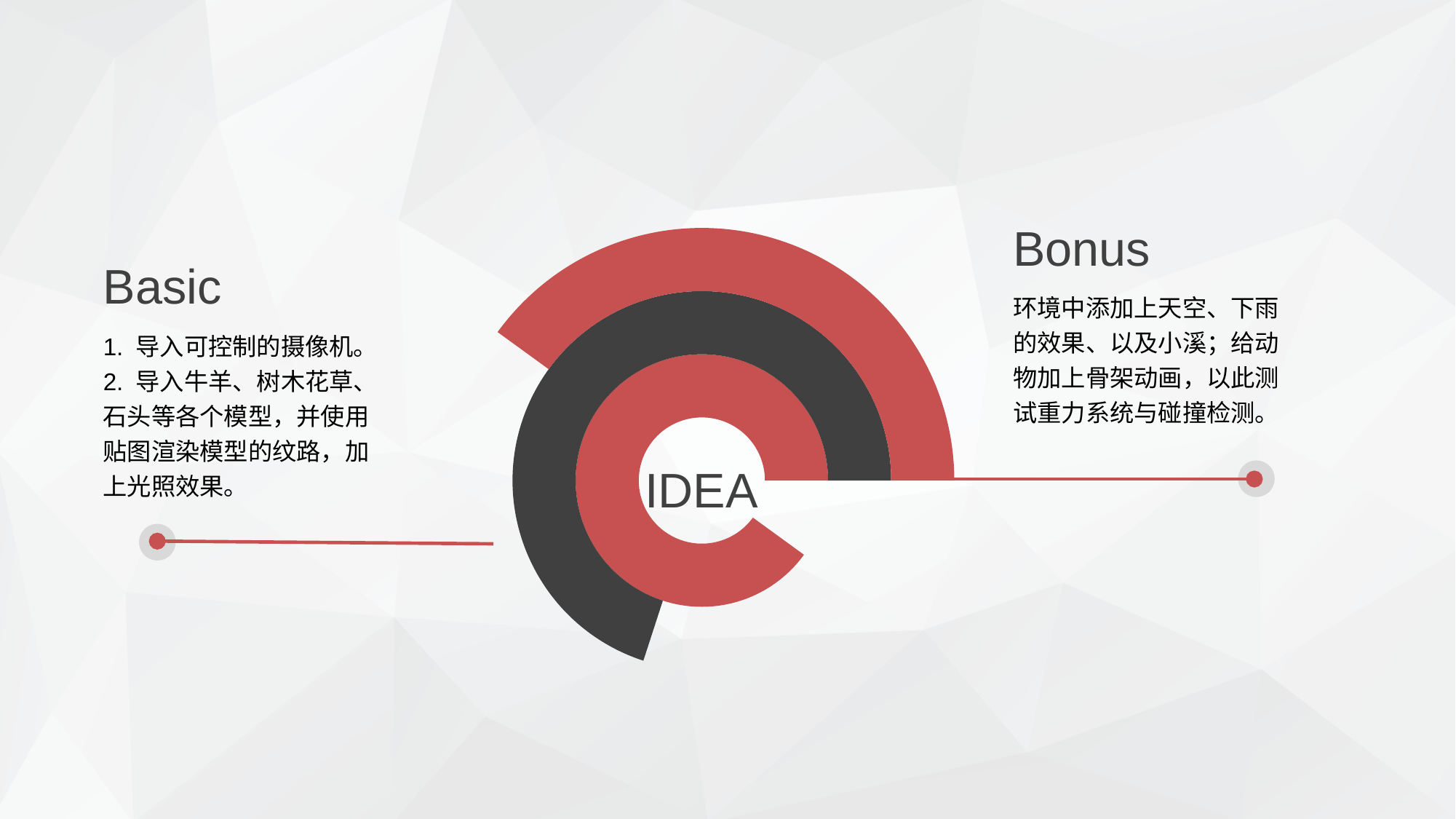

### Chart

| Category | 销售额 | 销售额2 | 销售额3 | 列1 |
|---|---|---|---|---|
| 第一季度 | 10.0 | 0.0 | 0.0 | None |
| 第二季度 | 90.0 | 30.0 | 0.0 | None |
| 第三季度 | 0.0 | 70.0 | 60.0 | None |
| 第四季度 | 0.0 | 0.0 | 40.0 | None |
Bonus
Basic
环境中添加上天空、下雨的效果、以及小溪；给动物加上骨架动画，以此测试重力系统与碰撞检测。
1. 导入可控制的摄像机。
2. 导入牛羊、树木花草、石头等各个模型，并使用贴图渲染模型的纹路，加上光照效果。
IDEA